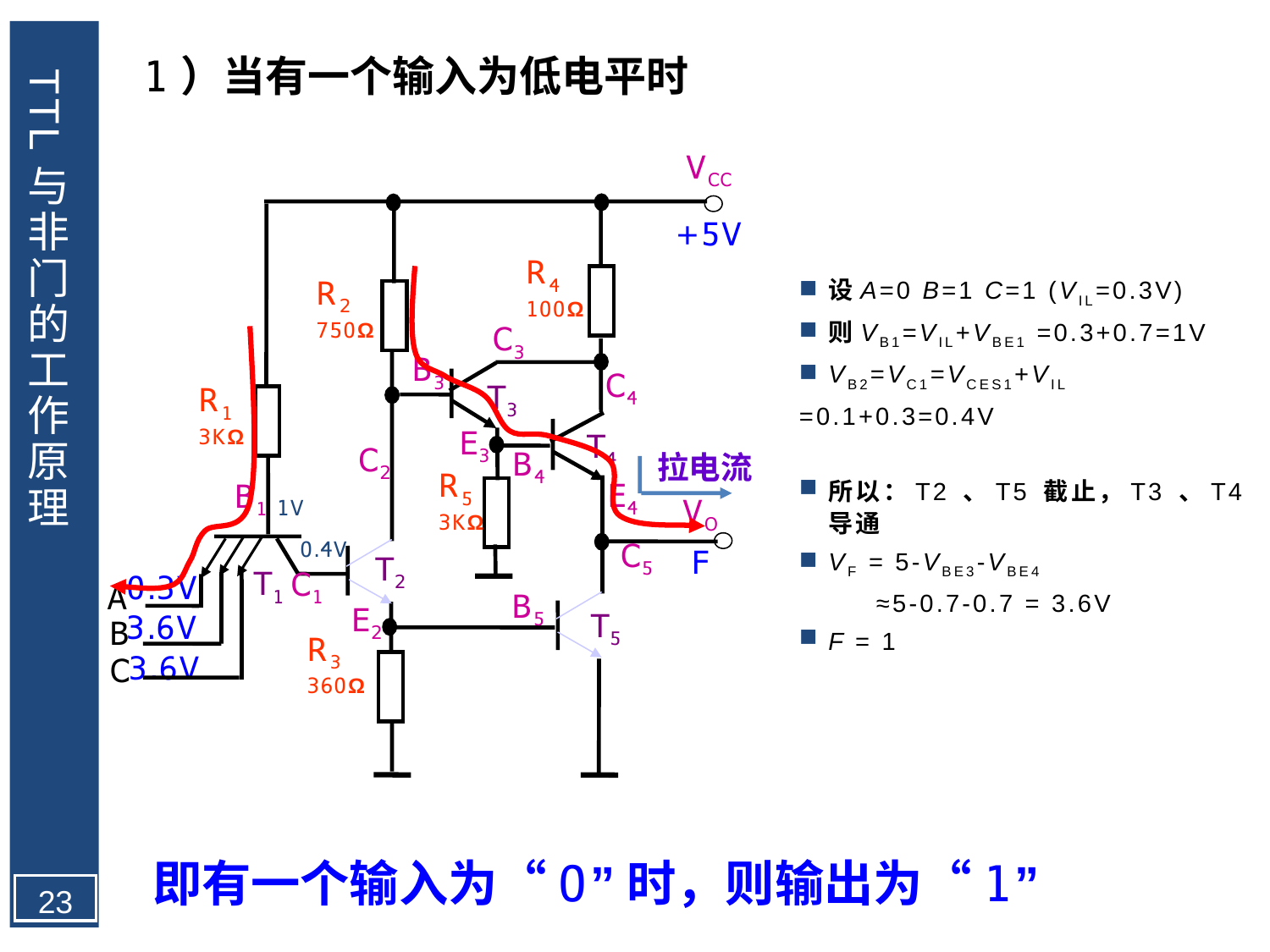

1）当有一个输入为低电平时
# TTL与非门的工作原理
VCC

+5V
R4
100Ω
设A=0 B=1 C=1 (VIL=0.3V)
则VB1=VIL+VBE1 =0.3+0.7=1V
VB2=VC1=VCES1+VIL
=0.1+0.3=0.4V

所以：T2 、T5 截止，T3 、T4 导通
VF = 5-VBE3-VBE4
        ≈5-0.7-0.7 = 3.6V
F = 1

R2
750Ω

C3

B3

C4

T3
R1
3KΩ

E3
T4

C2

B4
拉电流

R5
3KΩ
E4
B1

VO
1V

C5
0.4V

F

T2

T1
C1
0.3V
A

B5

E2
T5

3.6V

B

R3
360Ω

3.6V
C

即有一个输入为“0”时，则输出为“1”
23